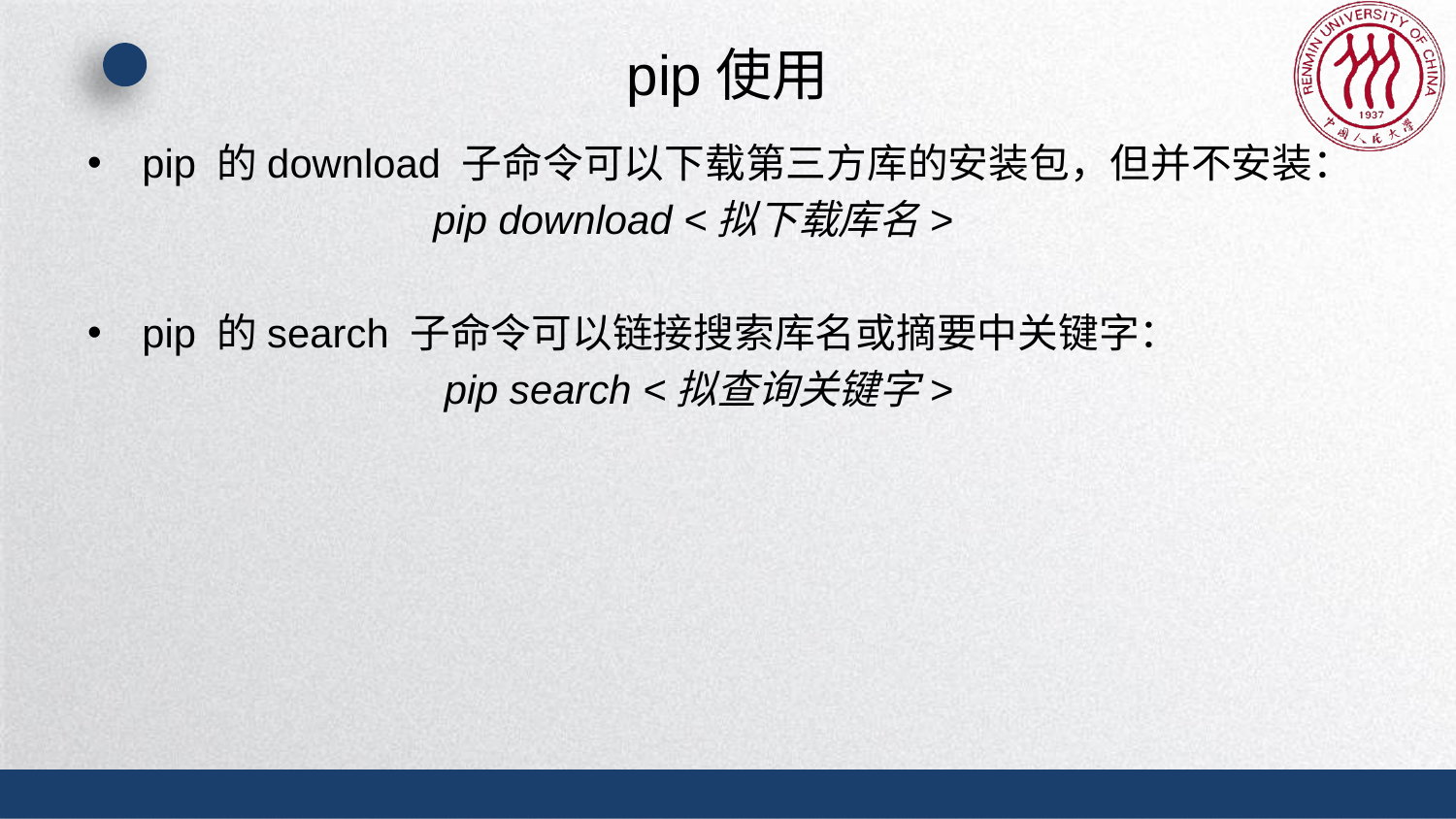

# pip使用
pip 的download 子命令可以下载第三方库的安装包，但并不安装：
                               pip download <拟下载库名>

pip 的search 子命令可以链接搜索库名或摘要中关键字：
                                pip search <拟查询关键字>